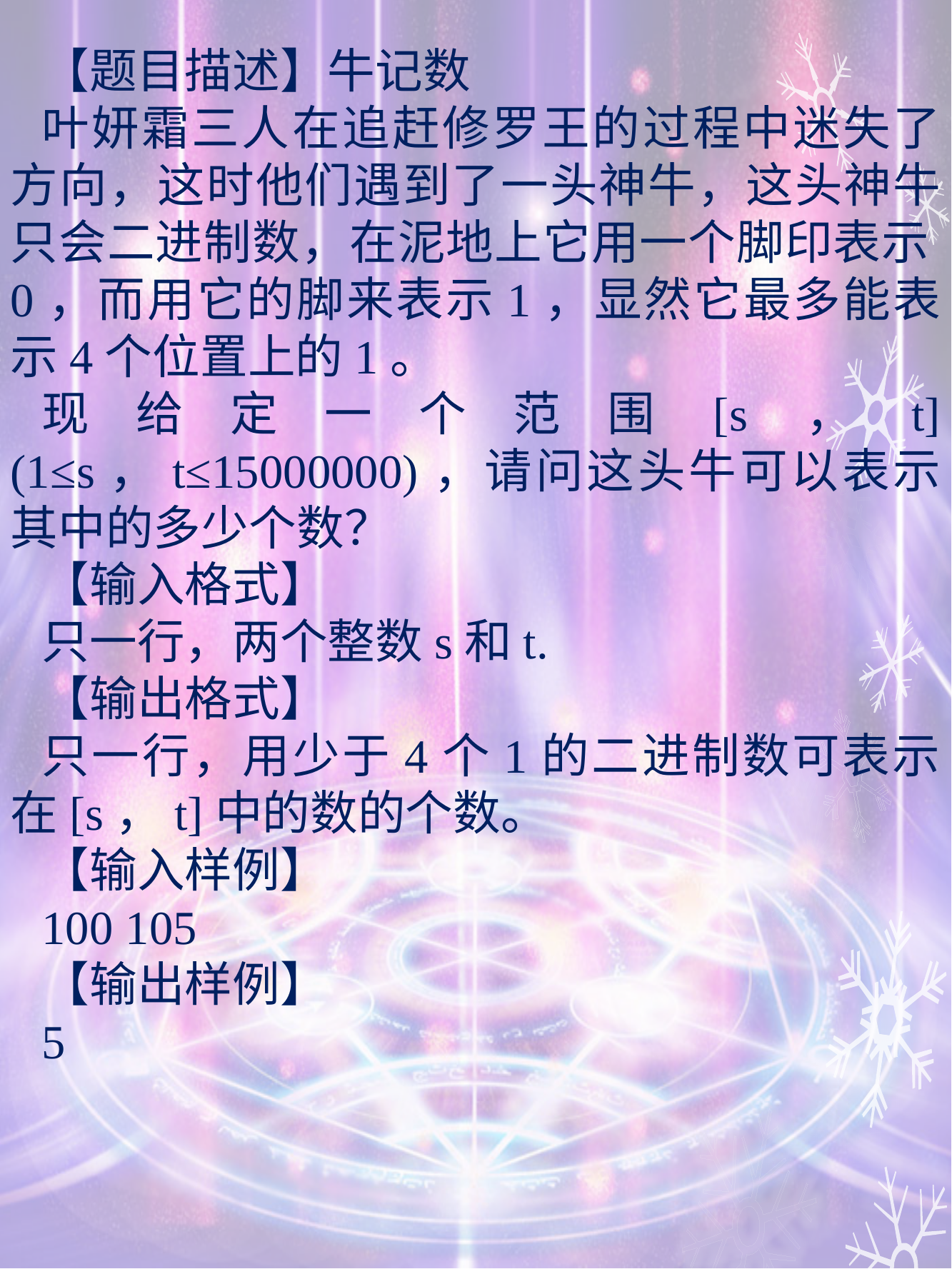

【题目描述】牛记数
叶妍霜三人在追赶修罗王的过程中迷失了方向，这时他们遇到了一头神牛，这头神牛只会二进制数，在泥地上它用一个脚印表示0，而用它的脚来表示1，显然它最多能表示4个位置上的1。
现给定一个范围[s，t](1≤s，t≤15000000)，请问这头牛可以表示其中的多少个数？
【输入格式】
只一行，两个整数s和t.
【输出格式】
只一行，用少于4个1的二进制数可表示在[s，t]中的数的个数。
【输入样例】
100 105
【输出样例】
5